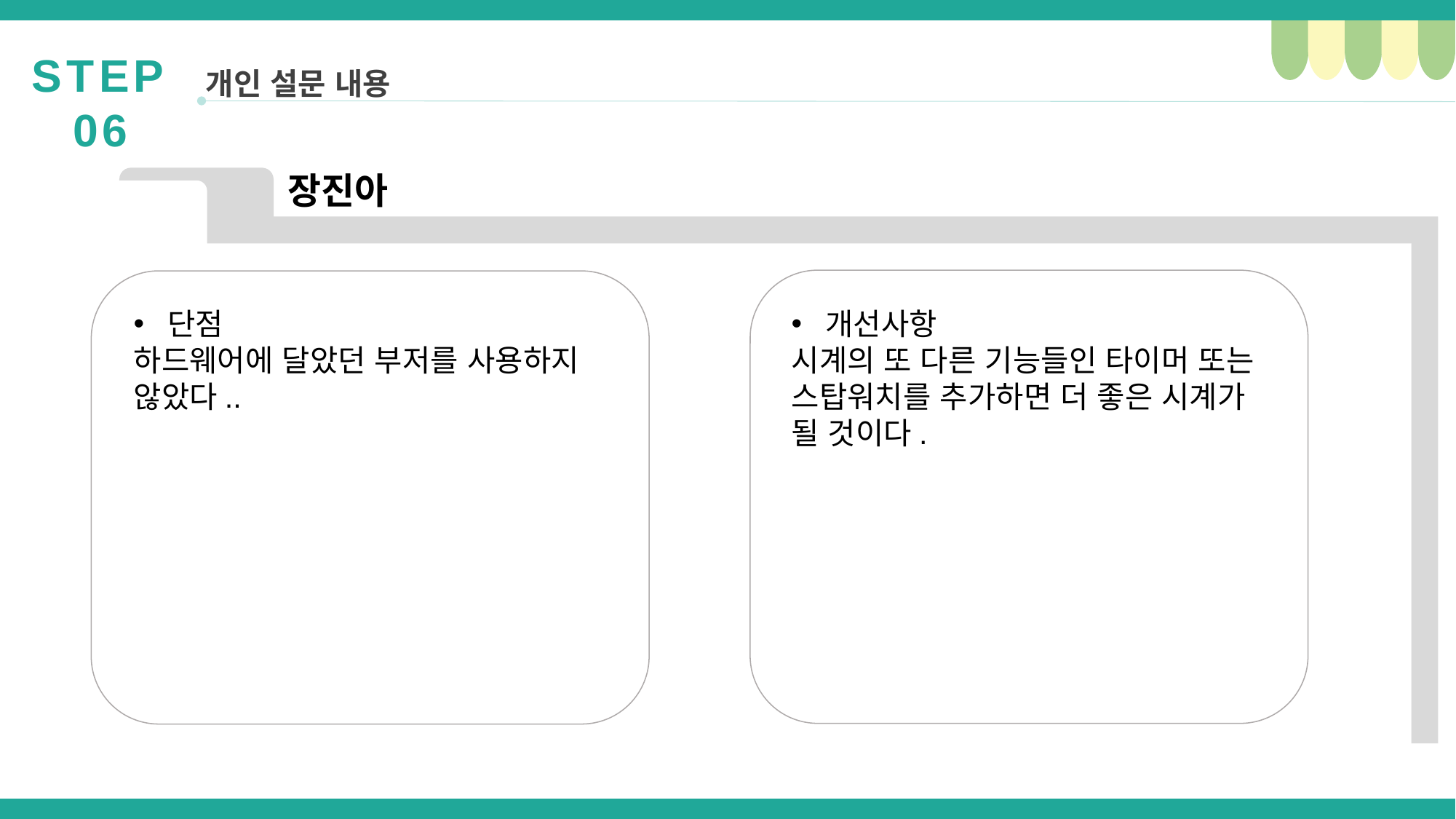

STEP 06
개인 설문 내용
장진아

단점
하드웨어에 달았던 부저를 사용하지 않았다..
개선사항
시계의 또 다른 기능들인 타이머 또는 스탑워치를 추가하면 더 좋은 시계가 될 것이다.